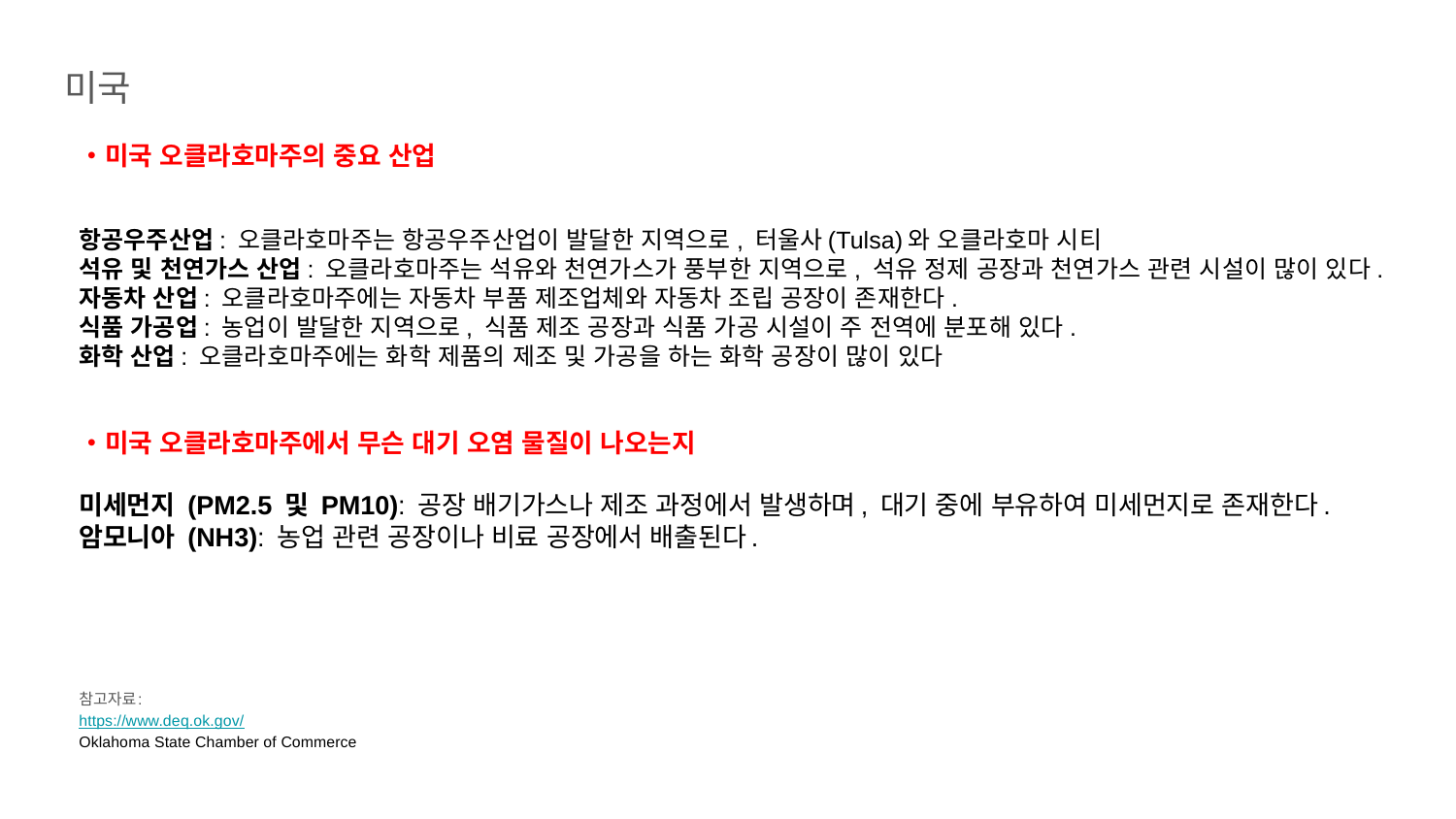

# 미국
・미국 오클라호마주의 중요 산업

항공우주산업: 오클라호마주는 항공우주산업이 발달한 지역으로, 터울사(Tulsa)와 오클라호마 시티
석유 및 천연가스 산업: 오클라호마주는 석유와 천연가스가 풍부한 지역으로, 석유 정제 공장과 천연가스 관련 시설이 많이 있다.
자동차 산업: 오클라호마주에는 자동차 부품 제조업체와 자동차 조립 공장이 존재한다.
식품 가공업: 농업이 발달한 지역으로, 식품 제조 공장과 식품 가공 시설이 주 전역에 분포해 있다.
화학 산업: 오클라호마주에는 화학 제품의 제조 및 가공을 하는 화학 공장이 많이 있다

・미국 오클라호마주에서 무슨 대기 오염 물질이 나오는지

미세먼지 (PM2.5 및 PM10): 공장 배기가스나 제조 과정에서 발생하며, 대기 중에 부유하여 미세먼지로 존재한다.
암모니아 (NH3): 농업 관련 공장이나 비료 공장에서 배출된다.

참고자료:
https://www.deq.ok.gov/
Oklahoma State Chamber of Commerce